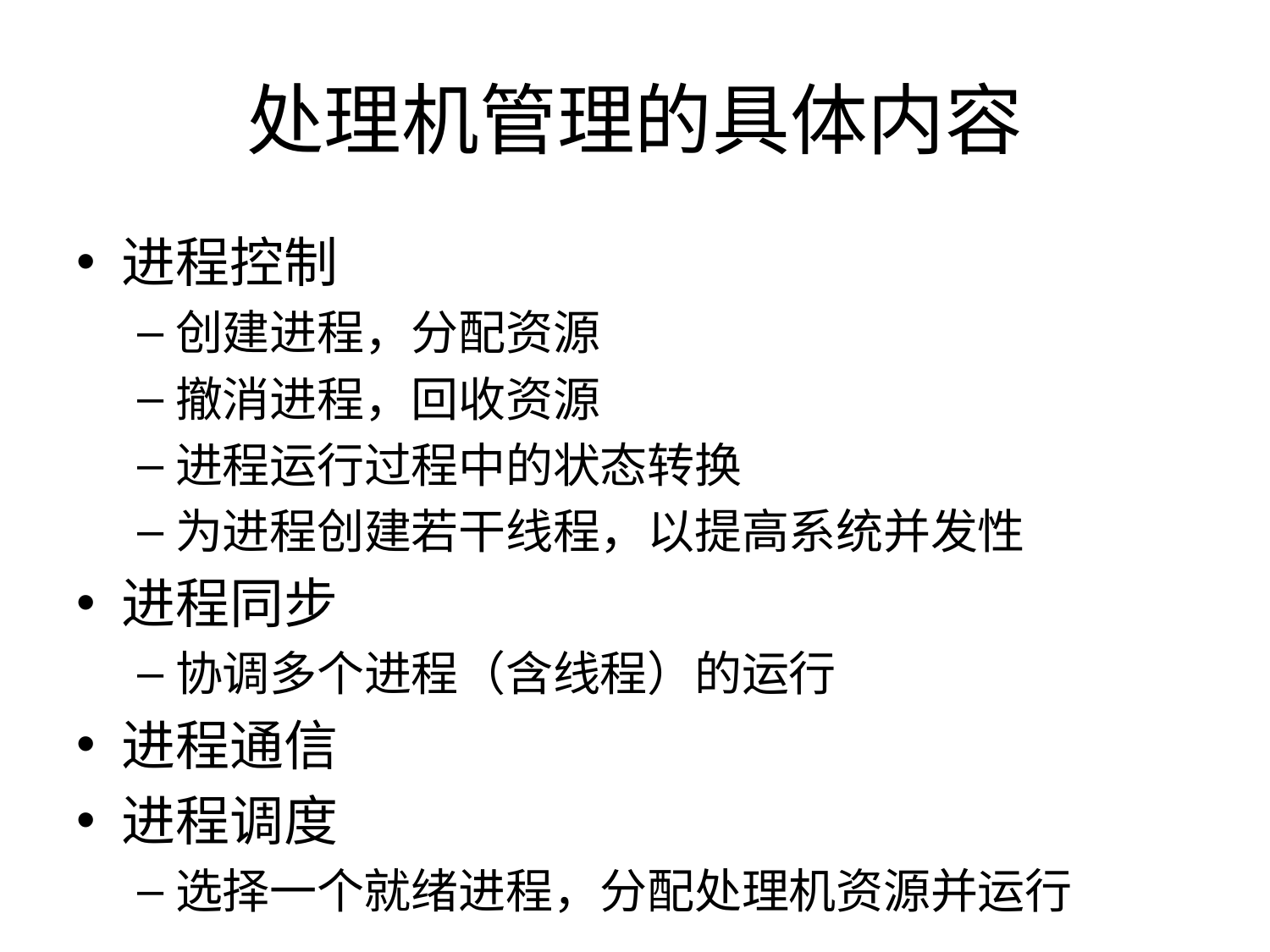

# 处理机管理的具体内容
进程控制
创建进程，分配资源
撤消进程，回收资源
进程运行过程中的状态转换
为进程创建若干线程，以提高系统并发性
进程同步
协调多个进程（含线程）的运行
进程通信
进程调度
选择一个就绪进程，分配处理机资源并运行